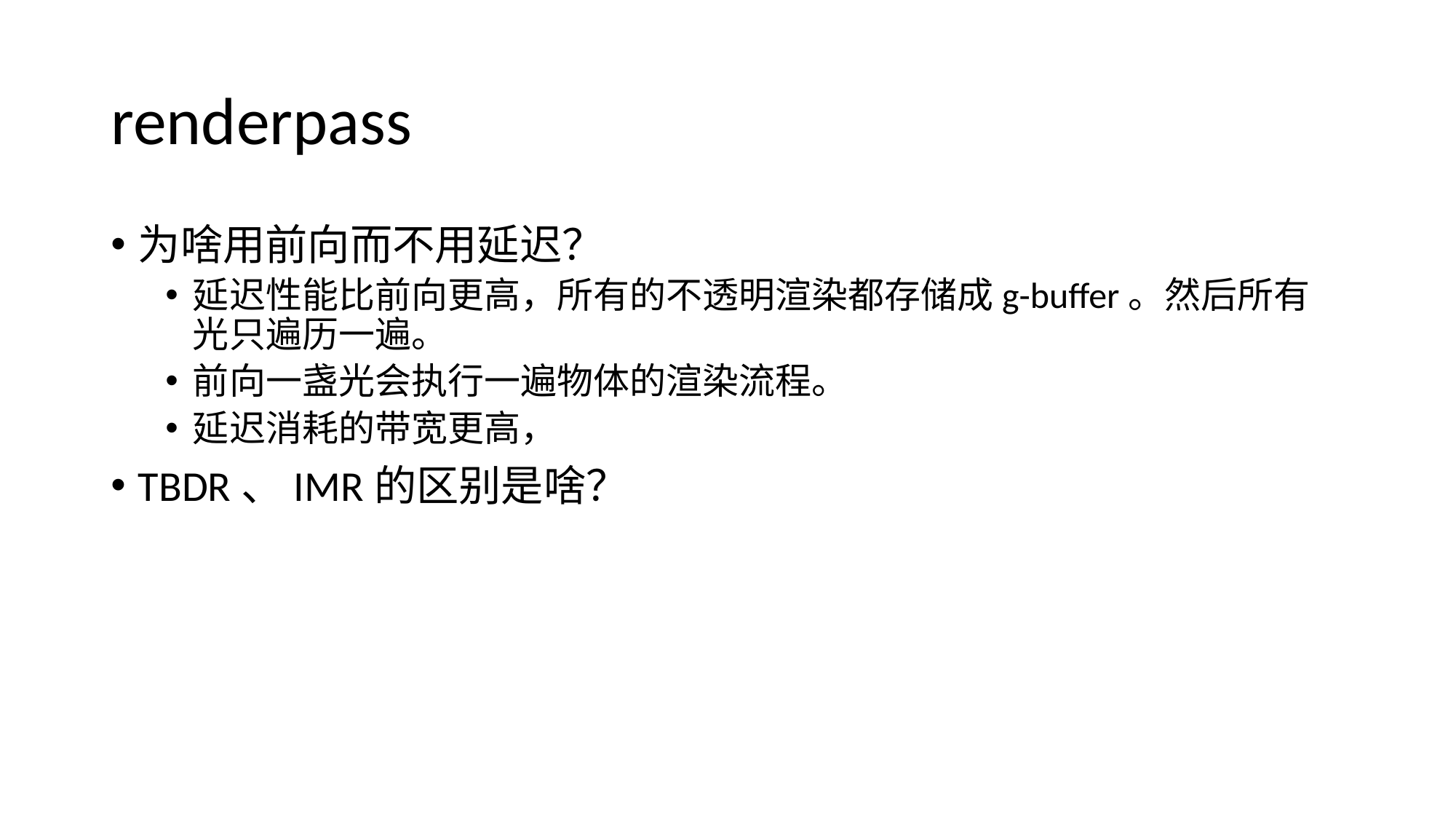

# renderpass
为啥用前向而不用延迟？
延迟性能比前向更高，所有的不透明渲染都存储成g-buffer。然后所有光只遍历一遍。
前向一盏光会执行一遍物体的渲染流程。
延迟消耗的带宽更高，
TBDR、IMR的区别是啥？